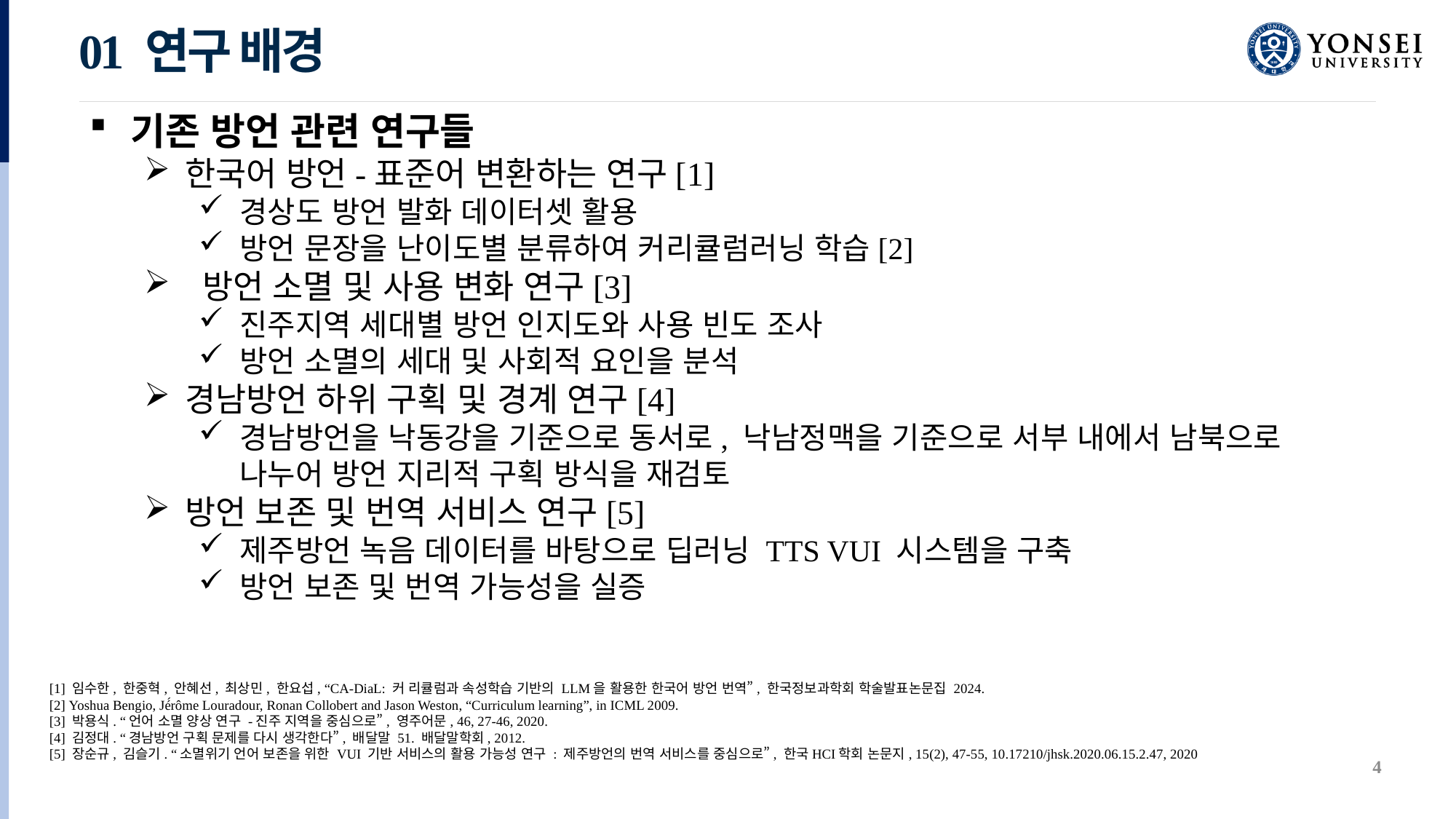

01 연구 배경
기존 방언 관련 연구들
한국어 방언-표준어 변환하는 연구[1]
경상도 방언 발화 데이터셋 활용
방언 문장을 난이도별 분류하여 커리큘럼러닝 학습[2]
 방언 소멸 및 사용 변화 연구[3]
진주지역 세대별 방언 인지도와 사용 빈도 조사
방언 소멸의 세대 및 사회적 요인을 분석
경남방언 하위 구획 및 경계 연구[4]
경남방언을 낙동강을 기준으로 동서로, 낙남정맥을 기준으로 서부 내에서 남북으로 나누어 방언 지리적 구획 방식을 재검토
방언 보존 및 번역 서비스 연구[5]
제주방언 녹음 데이터를 바탕으로 딥러닝 TTS VUI 시스템을 구축
방언 보존 및 번역 가능성을 실증

[1] 임수한, 한중혁, 안혜선, 최상민, 한요섭, “CA-DiaL: 커 리큘럼과 속성학습 기반의 LLM을 활용한 한국어 방언 번역”, 한국정보과학회 학술발표논문집 2024.
[2] Yoshua Bengio, Jé́rôme Louradour, Ronan Collobert and Jason Weston, “Curriculum learning”, in ICML 2009.
[3] 박용식. “언어 소멸 양상 연구 -진주 지역을 중심으로”, 영주어문, 46, 27-46, 2020.
[4] 김정대. “경남방언 구획 문제를 다시 생각한다”, 배달말 51. 배달말학회, 2012.
[5] 장순규, 김슬기. “소멸위기 언어 보존을 위한 VUI 기반 서비스의 활용 가능성 연구 : 제주방언의 번역 서비스를 중심으로”, 한국HCI학회 논문지, 15(2), 47-55, 10.17210/jhsk.2020.06.15.2.47, 2020
4